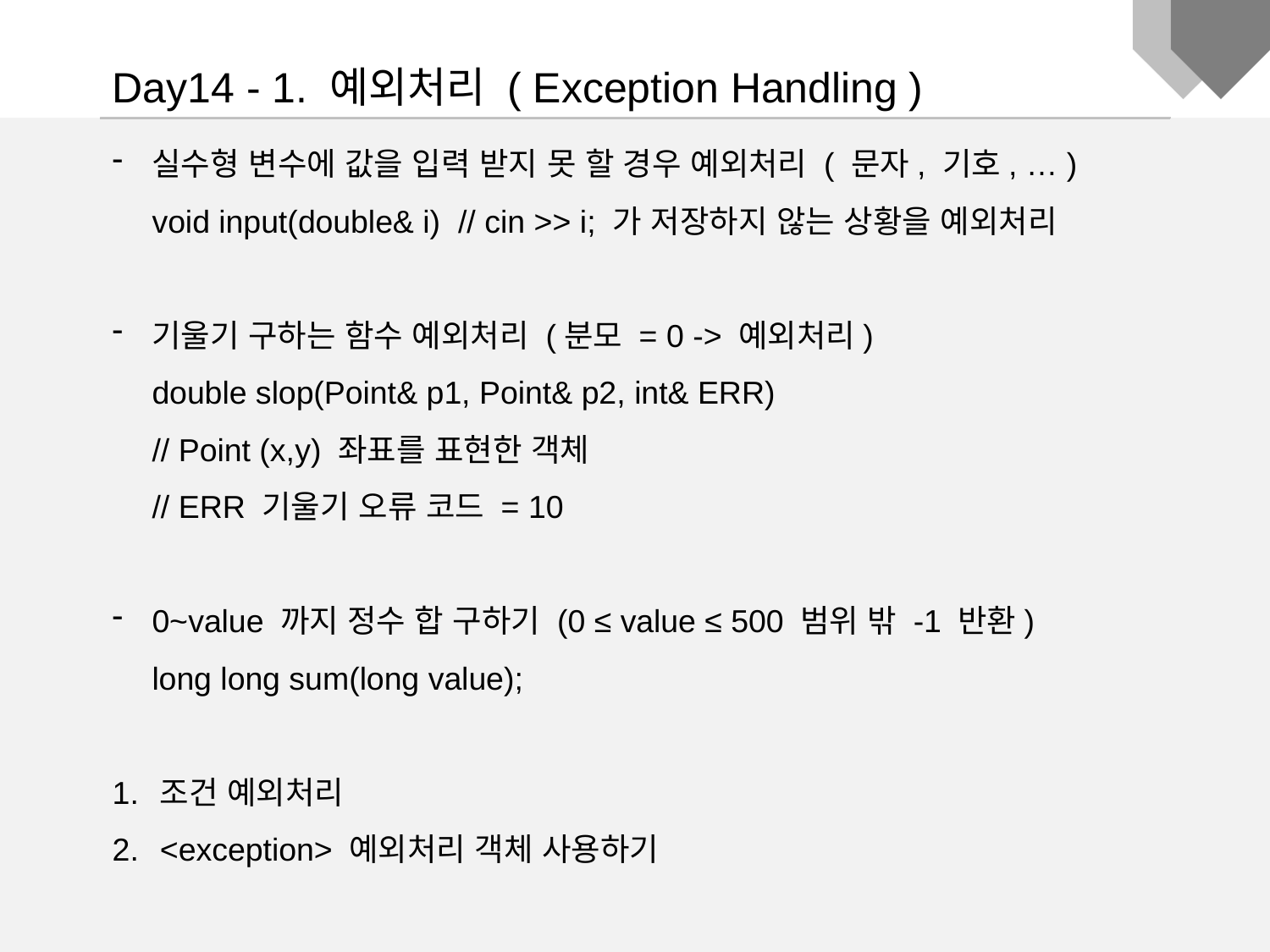

Day14 - 1. 예외처리 ( Exception Handling )
실수형 변수에 값을 입력 받지 못 할 경우 예외처리 ( 문자, 기호, … )
void input(double& i)  // cin >> i; 가 저장하지 않는 상황을 예외처리

기울기 구하는 함수 예외처리 (분모 = 0 -> 예외처리)
double slop(Point& p1, Point& p2, int& ERR)
// Point (x,y) 좌표를 표현한 객체
// ERR 기울기 오류 코드 = 10

0~value 까지 정수 합 구하기 (0 ≤ value ≤ 500 범위 밖 -1 반환)
long long sum(long value);
조건 예외처리
<exception> 예외처리 객체 사용하기